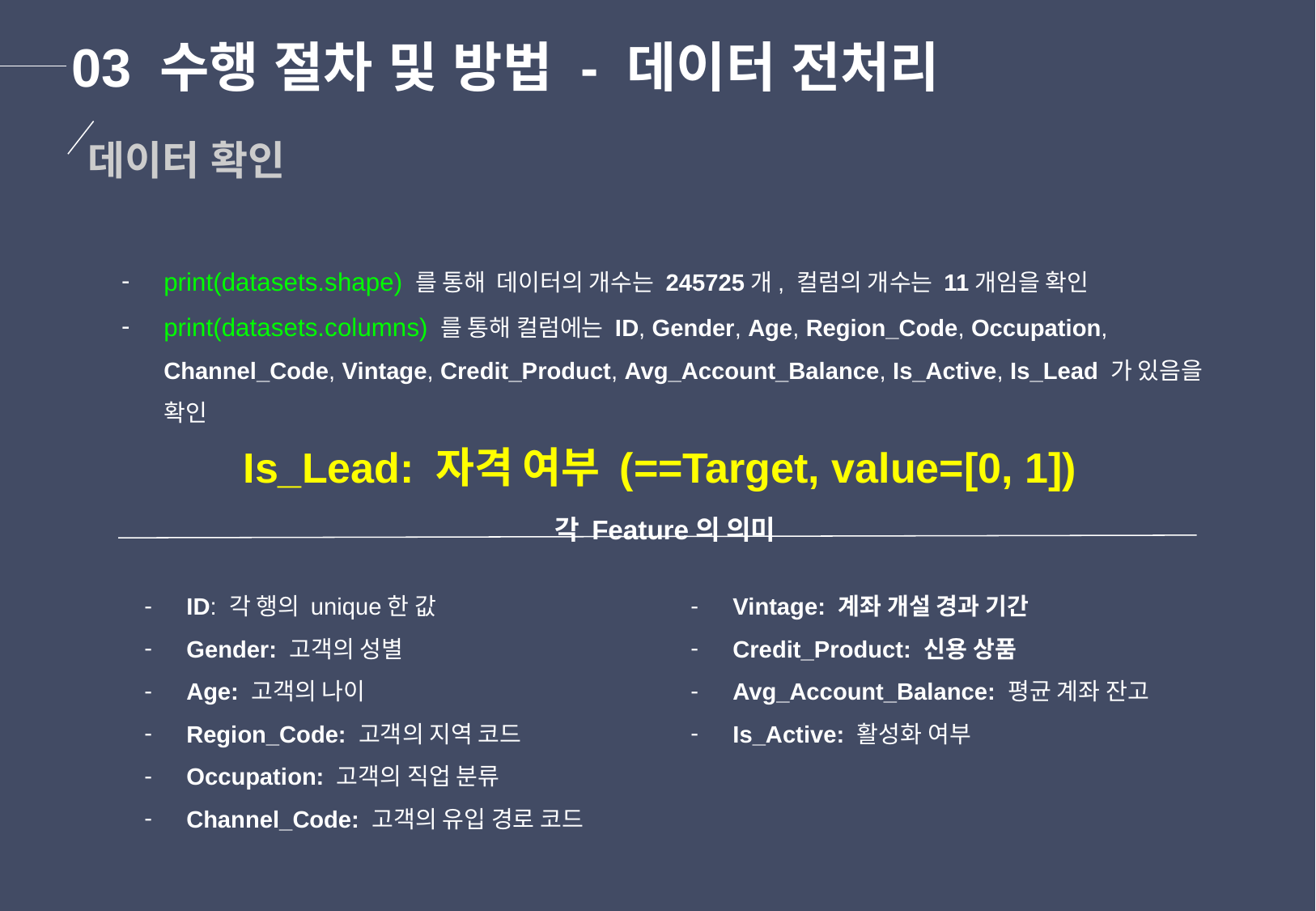

03 수행 절차 및 방법 - 데이터 전처리
데이터 확인
print(datasets.shape) 를 통해  데이터의 개수는 245725개, 컬럼의 개수는 11개임을 확인
print(datasets.columns) 를 통해 컬럼에는 ID, Gender, Age, Region_Code, Occupation, Channel_Code, Vintage, Credit_Product, Avg_Account_Balance, Is_Active, Is_Lead 가 있음을 확인
Is_Lead: 자격 여부 (==Target, value=[0, 1])
각 Feature의 의미
ID: 각 행의 unique한 값
Gender: 고객의 성별
Age: 고객의 나이
Region_Code: 고객의 지역 코드
Occupation: 고객의 직업 분류
Channel_Code: 고객의 유입 경로 코드
Vintage: 계좌 개설 경과 기간
Credit_Product: 신용 상품
Avg_Account_Balance: 평균 계좌 잔고
Is_Active: 활성화 여부